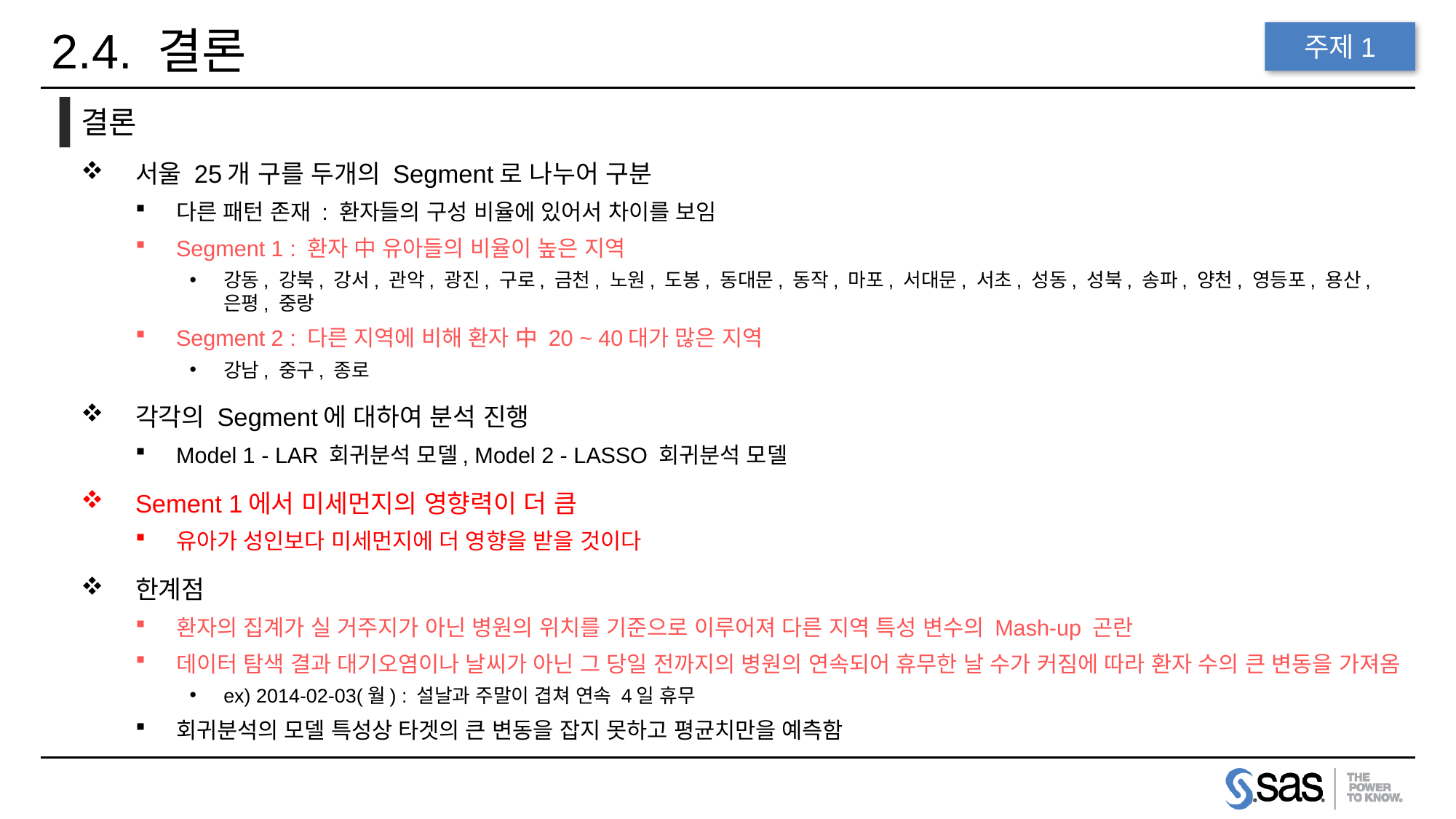

# 2.4. 결론
주제1

결론
서울 25개 구를 두개의 Segment로 나누어 구분
다른 패턴 존재 : 환자들의 구성 비율에 있어서 차이를 보임
Segment 1 : 환자 中 유아들의 비율이 높은 지역
강동, 강북, 강서, 관악, 광진, 구로, 금천, 노원, 도봉, 동대문, 동작, 마포, 서대문, 서초, 성동, 성북, 송파, 양천, 영등포, 용산, 은평, 중랑
Segment 2 : 다른 지역에 비해 환자 中 20 ~ 40대가 많은 지역
강남, 중구, 종로
각각의 Segment에 대하여 분석 진행
Model 1 - LAR 회귀분석 모델, Model 2 - LASSO 회귀분석 모델
Sement 1에서 미세먼지의 영향력이 더 큼
유아가 성인보다 미세먼지에 더 영향을 받을 것이다
한계점
환자의 집계가 실 거주지가 아닌 병원의 위치를 기준으로 이루어져 다른 지역 특성 변수의 Mash-up 곤란
데이터 탐색 결과 대기오염이나 날씨가 아닌 그 당일 전까지의 병원의 연속되어 휴무한 날 수가 커짐에 따라 환자 수의 큰 변동을 가져옴
ex) 2014-02-03(월) : 설날과 주말이 겹쳐 연속 4일 휴무
회귀분석의 모델 특성상 타겟의 큰 변동을 잡지 못하고 평균치만을 예측함